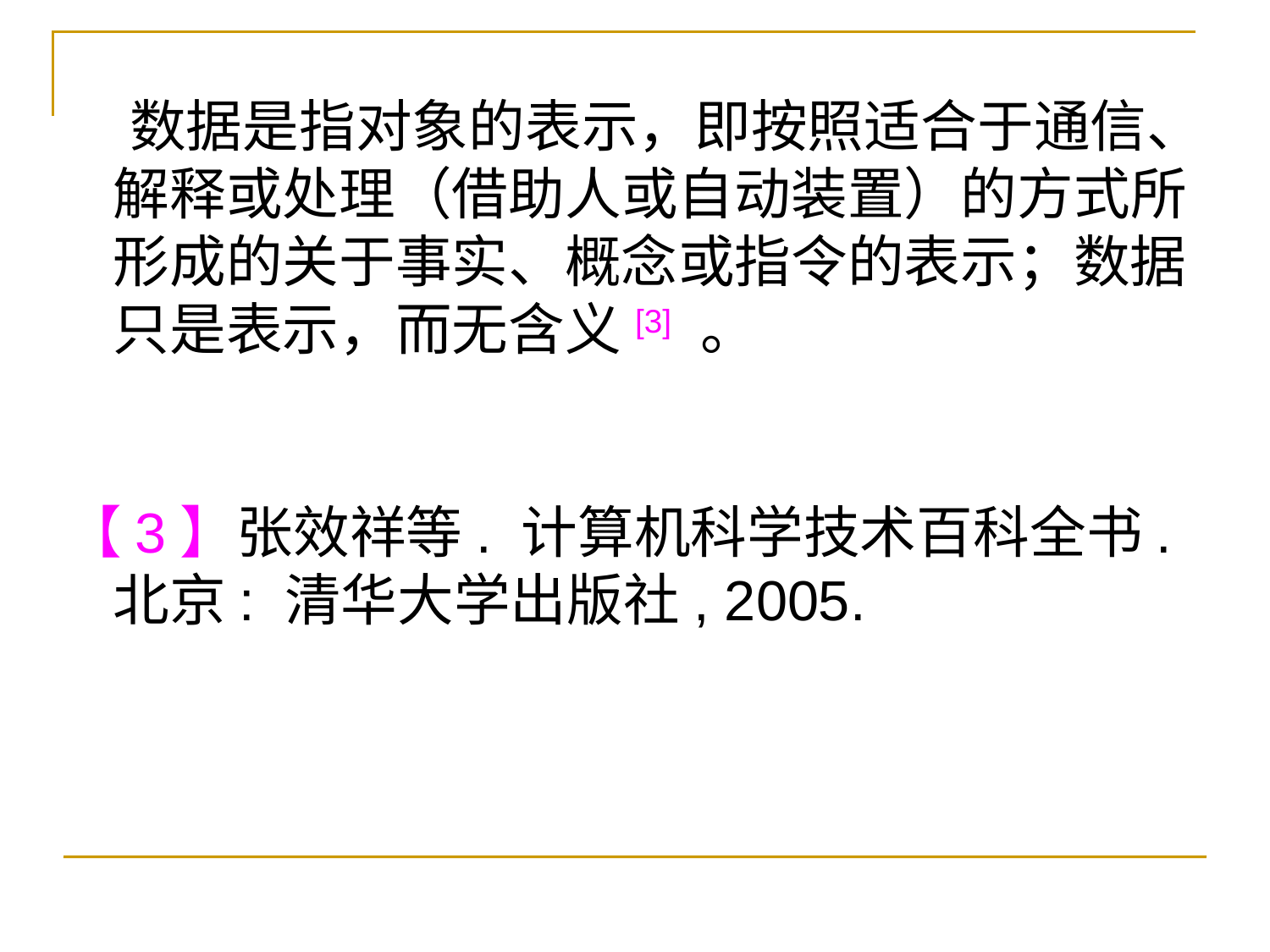

数据是指对象的表示，即按照适合于通信、解释或处理（借助人或自动装置）的方式所形成的关于事实、概念或指令的表示；数据只是表示，而无含义[3] 。

【3】张效祥等. 计算机科学技术百科全书. 北京: 清华大学出版社, 2005.